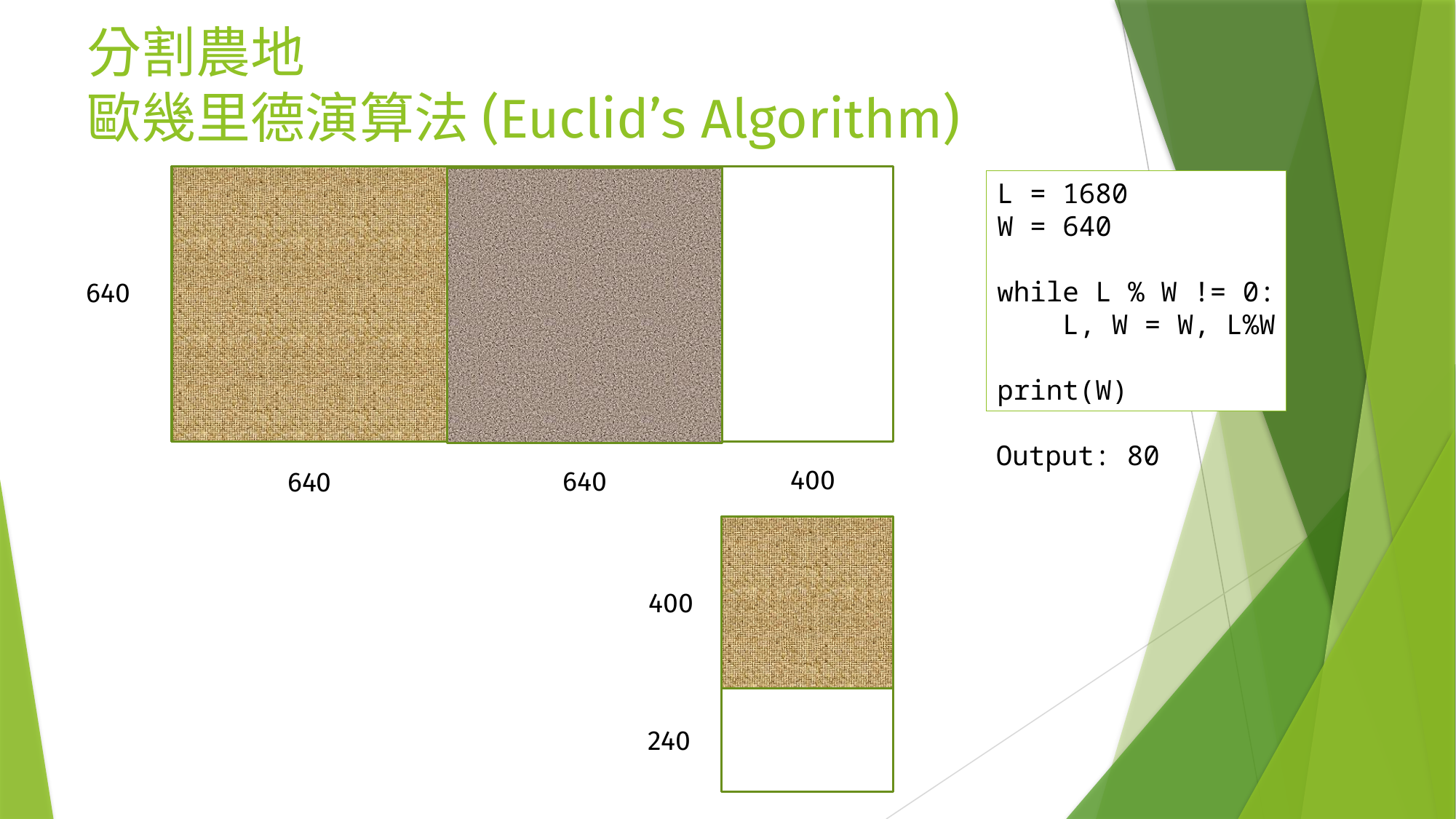

# 分割農地 歐幾里德演算法(Euclid’s Algorithm)

640
400
640
640
L = 1680
W = 640

while L % W != 0:
    L, W = W, L%W

print(W)
Output: 80

400
240